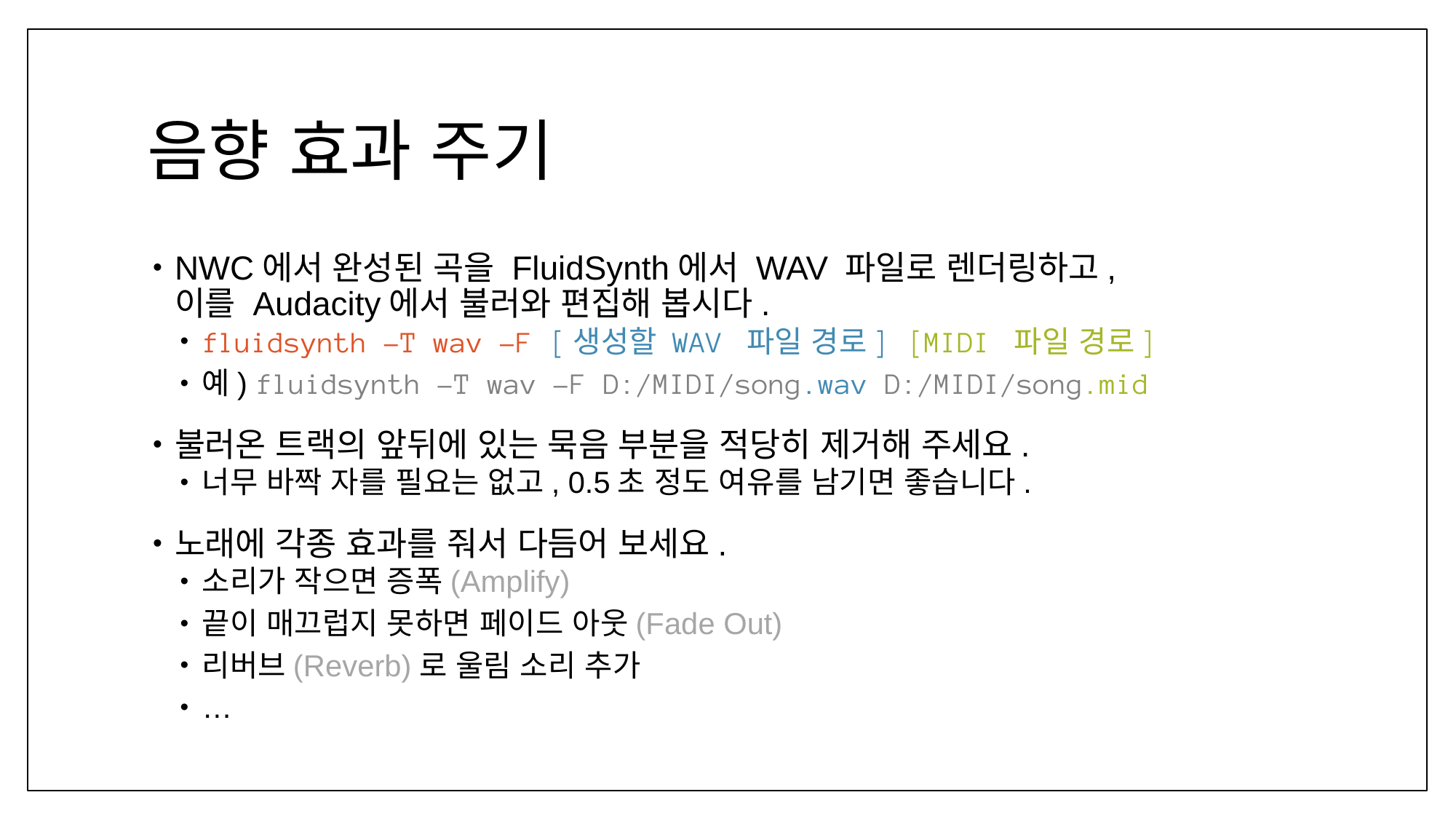

# 음향 효과 주기
NWC에서 완성된 곡을 FluidSynth에서 WAV 파일로 렌더링하고,
이를 Audacity에서 불러와 편집해 봅시다.
fluidsynth -T wav -F [생성할 WAV 파일 경로] [MIDI 파일 경로]
예) fluidsynth -T wav -F D:/MIDI/song.wav D:/MIDI/song.mid
불러온 트랙의 앞뒤에 있는 묵음 부분을 적당히 제거해 주세요.
너무 바짝 자를 필요는 없고, 0.5초 정도 여유를 남기면 좋습니다.
노래에 각종 효과를 줘서 다듬어 보세요.
소리가 작으면 증폭(Amplify)
끝이 매끄럽지 못하면 페이드 아웃(Fade Out)
리버브(Reverb)로 울림 소리 추가
…